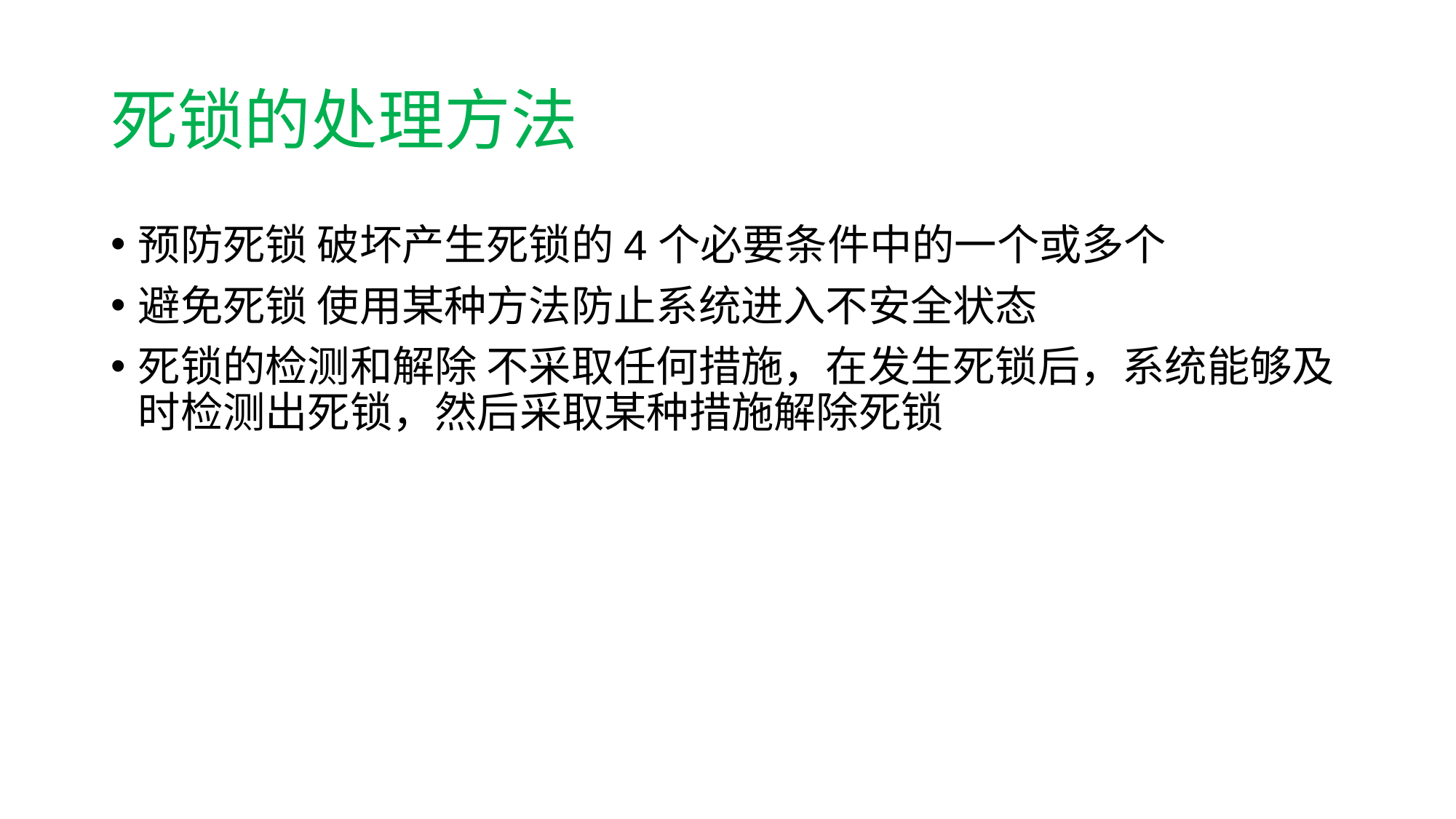

# 死锁的处理方法
预防死锁 破坏产生死锁的4个必要条件中的一个或多个
避免死锁 使用某种方法防止系统进入不安全状态
死锁的检测和解除 不采取任何措施，在发生死锁后，系统能够及时检测出死锁，然后采取某种措施解除死锁